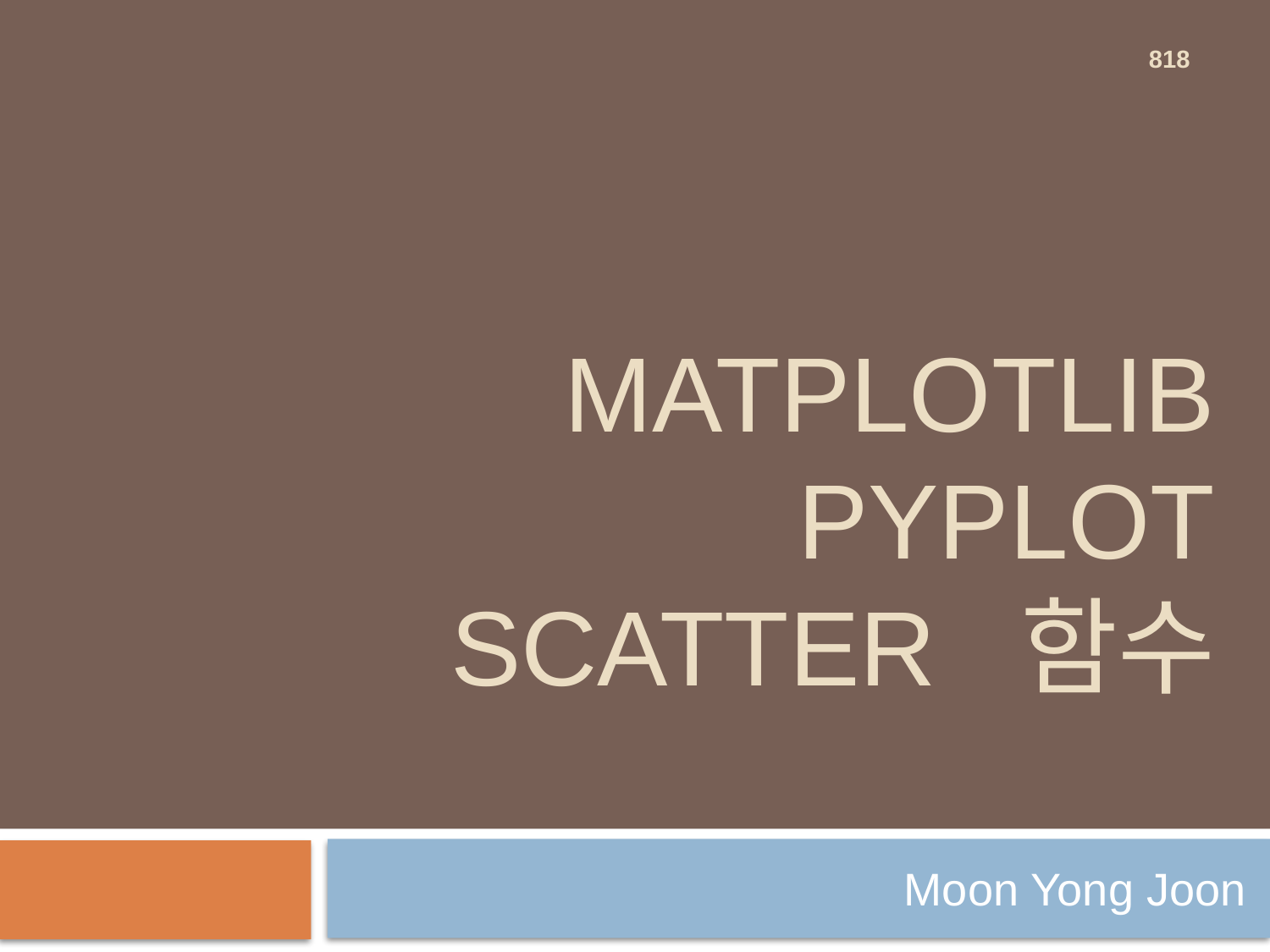

818
# MatPLOTLIB pyplot scatter  함수
Moon Yong Joon